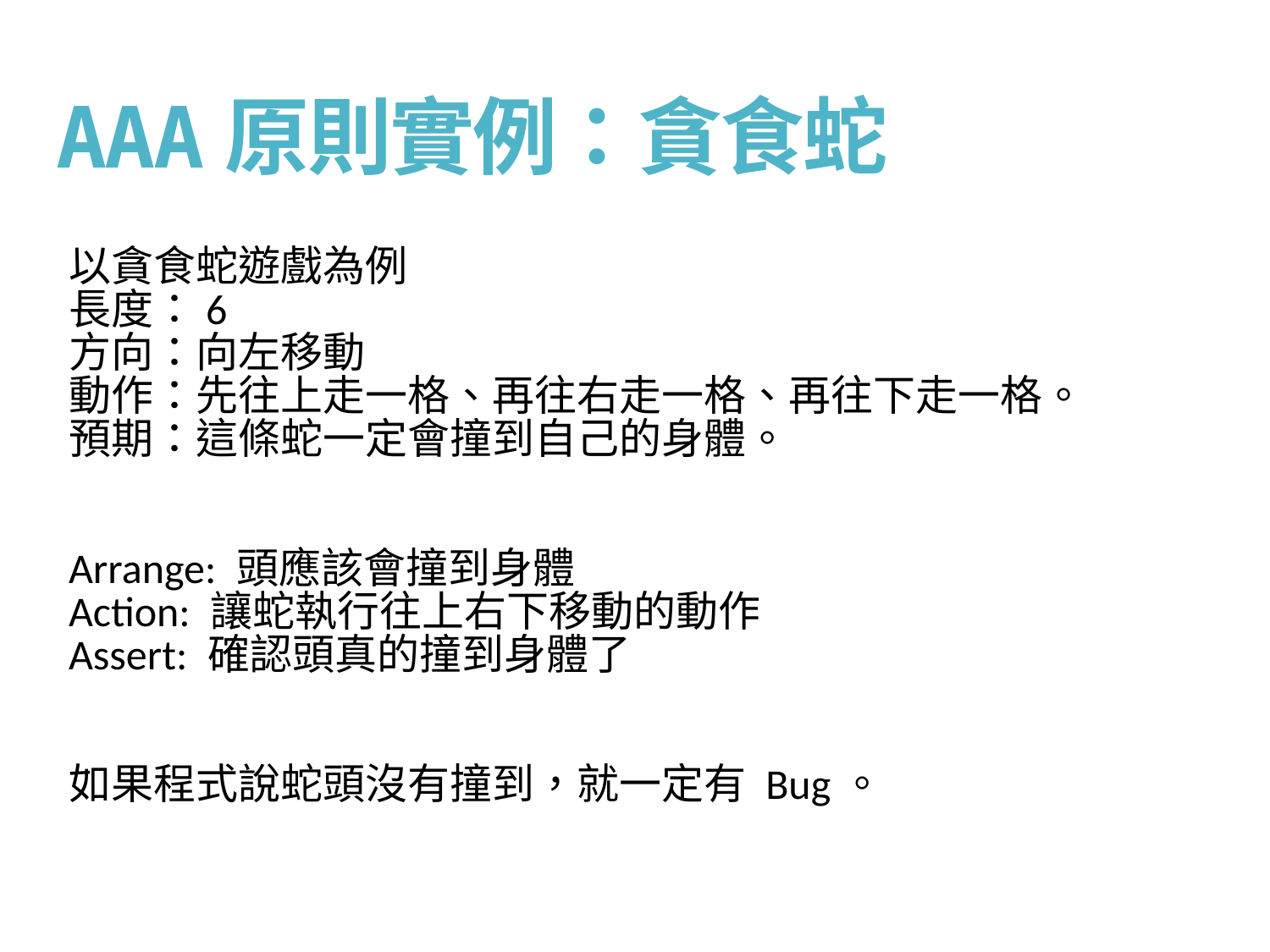

# AAA原則實例：貪食蛇
以貪食蛇遊戲為例
長度：6
方向：向左移動
動作：先往上走一格、再往右走一格、再往下走一格。
預期：這條蛇一定會撞到自己的身體。

Arrange: 頭應該會撞到身體
Action: 讓蛇執行往上右下移動的動作
Assert: 確認頭真的撞到身體了

如果程式說蛇頭沒有撞到，就一定有 Bug。